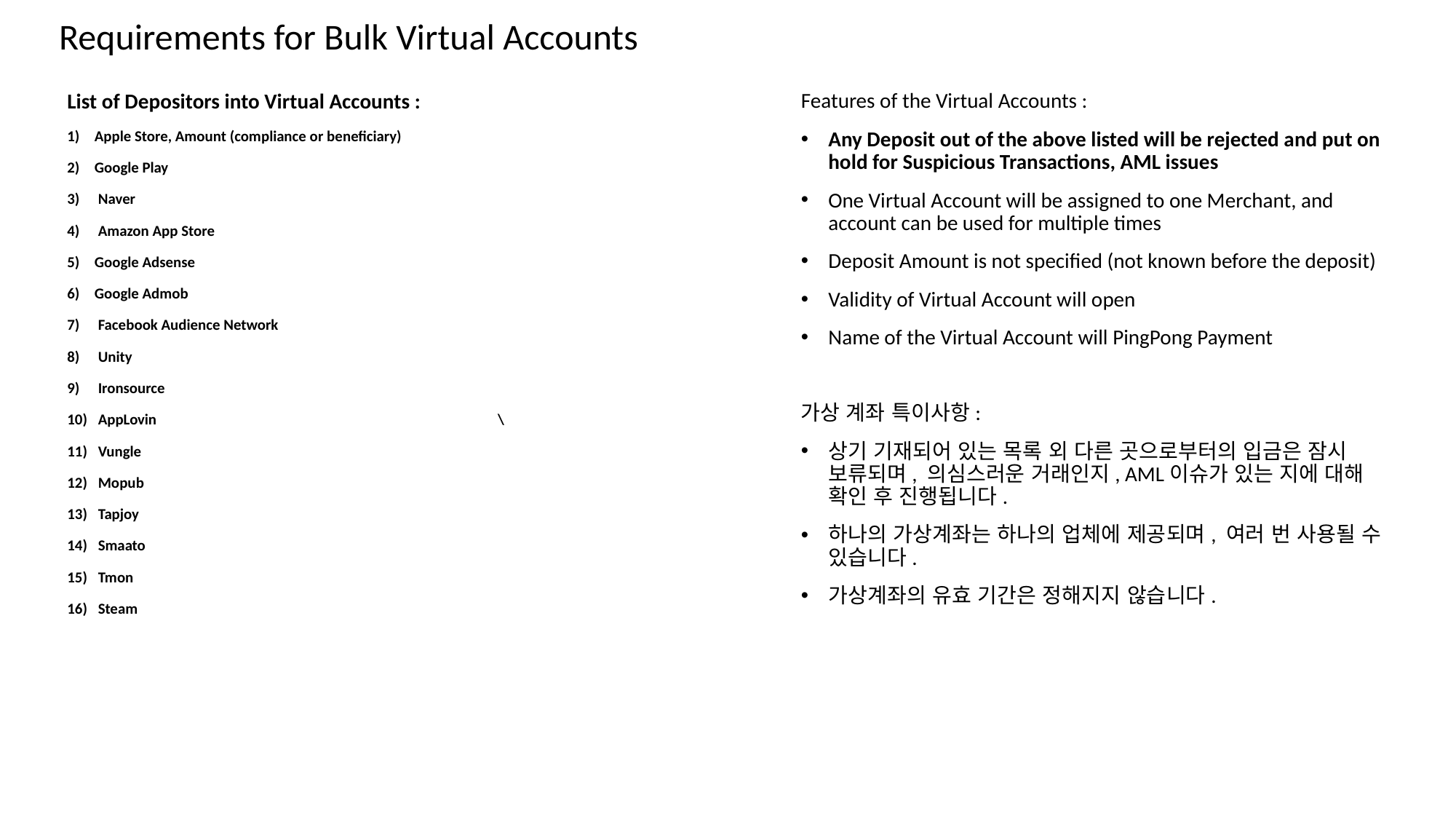

# Requirements for Bulk Virtual Accounts
List of Depositors into Virtual Accounts :
Apple Store, Amount (compliance or beneficiary)
Google Play
 Naver
 Amazon App Store
Google Adsense
Google Admob
 Facebook Audience Network
 Unity
 Ironsource
 AppLovin                                                                                                   \
 Vungle
 Mopub
 Tapjoy
 Smaato
 Tmon
 Steam
Features of the Virtual Accounts :
Any Deposit out of the above listed will be rejected and put on hold for Suspicious Transactions, AML issues
One Virtual Account will be assigned to one Merchant, and account can be used for multiple times
Deposit Amount is not specified (not known before the deposit)
Validity of Virtual Account will open
Name of the Virtual Account will PingPong Payment

가상 계좌 특이사항:
상기 기재되어 있는 목록 외 다른 곳으로부터의 입금은 잠시 보류되며, 의심스러운 거래인지, AML이슈가 있는 지에 대해 확인 후 진행됩니다.
하나의 가상계좌는 하나의 업체에 제공되며, 여러 번 사용될 수 있습니다.
가상계좌의 유효 기간은 정해지지 않습니다.